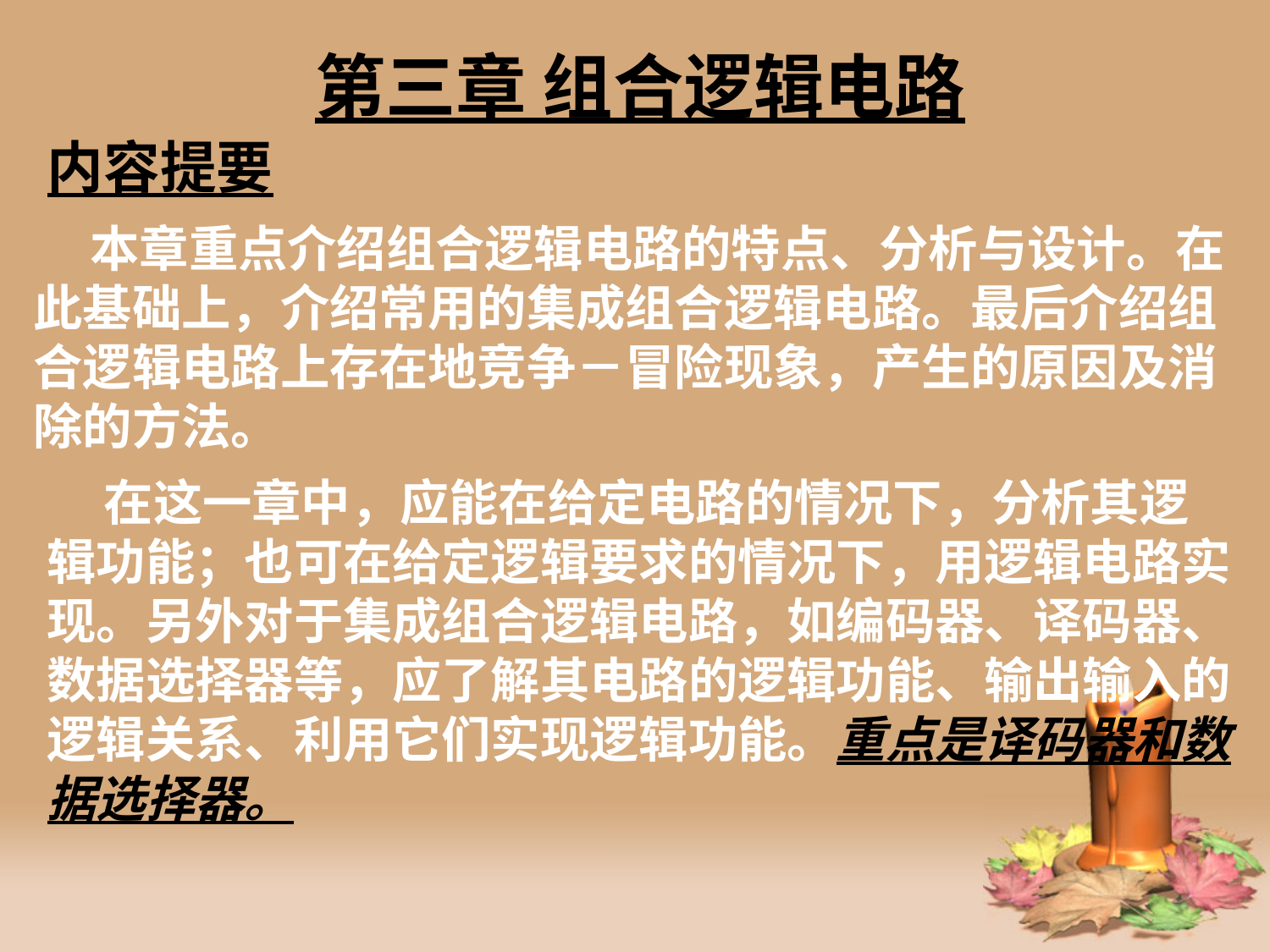

# 第三章 组合逻辑电路
内容提要
    本章重点介绍组合逻辑电路的特点、分析与设计。在此基础上，介绍常用的集成组合逻辑电路。最后介绍组合逻辑电路上存在地竞争－冒险现象，产生的原因及消除的方法。
    在这一章中，应能在给定电路的情况下，分析其逻辑功能；也可在给定逻辑要求的情况下，用逻辑电路实现。另外对于集成组合逻辑电路，如编码器、译码器、数据选择器等，应了解其电路的逻辑功能、输出输入的逻辑关系、利用它们实现逻辑功能。重点是译码器和数据选择器。